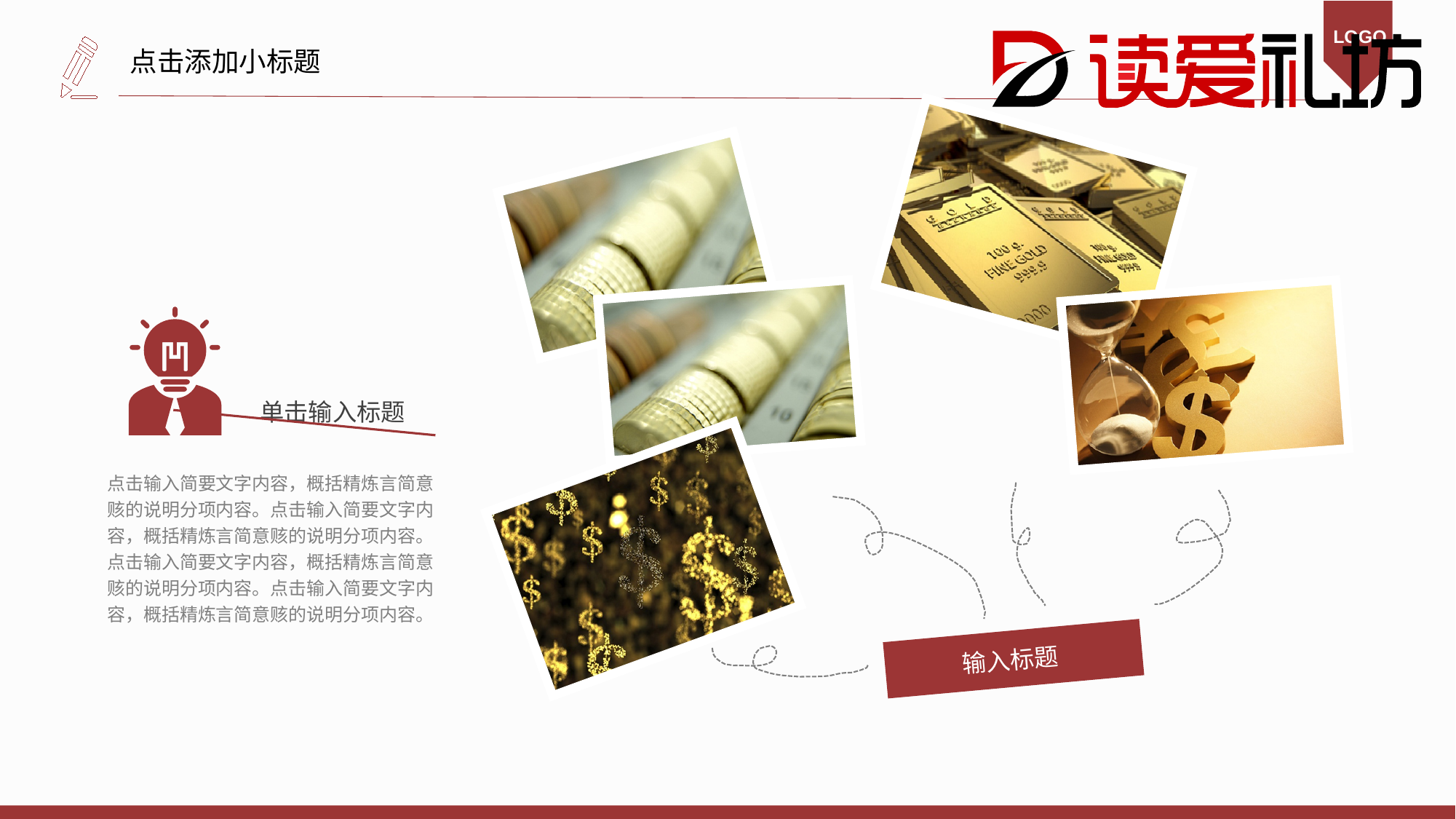

LOGO

点击添加小标题

单击输入标题

点击输入简要文字内容，概括精炼言简意赅的说明分项内容。点击输入简要文字内容，概括精炼言简意赅的说明分项内容。点击输入简要文字内容，概括精炼言简意赅的说明分项内容。点击输入简要文字内容，概括精炼言简意赅的说明分项内容。

输入标题